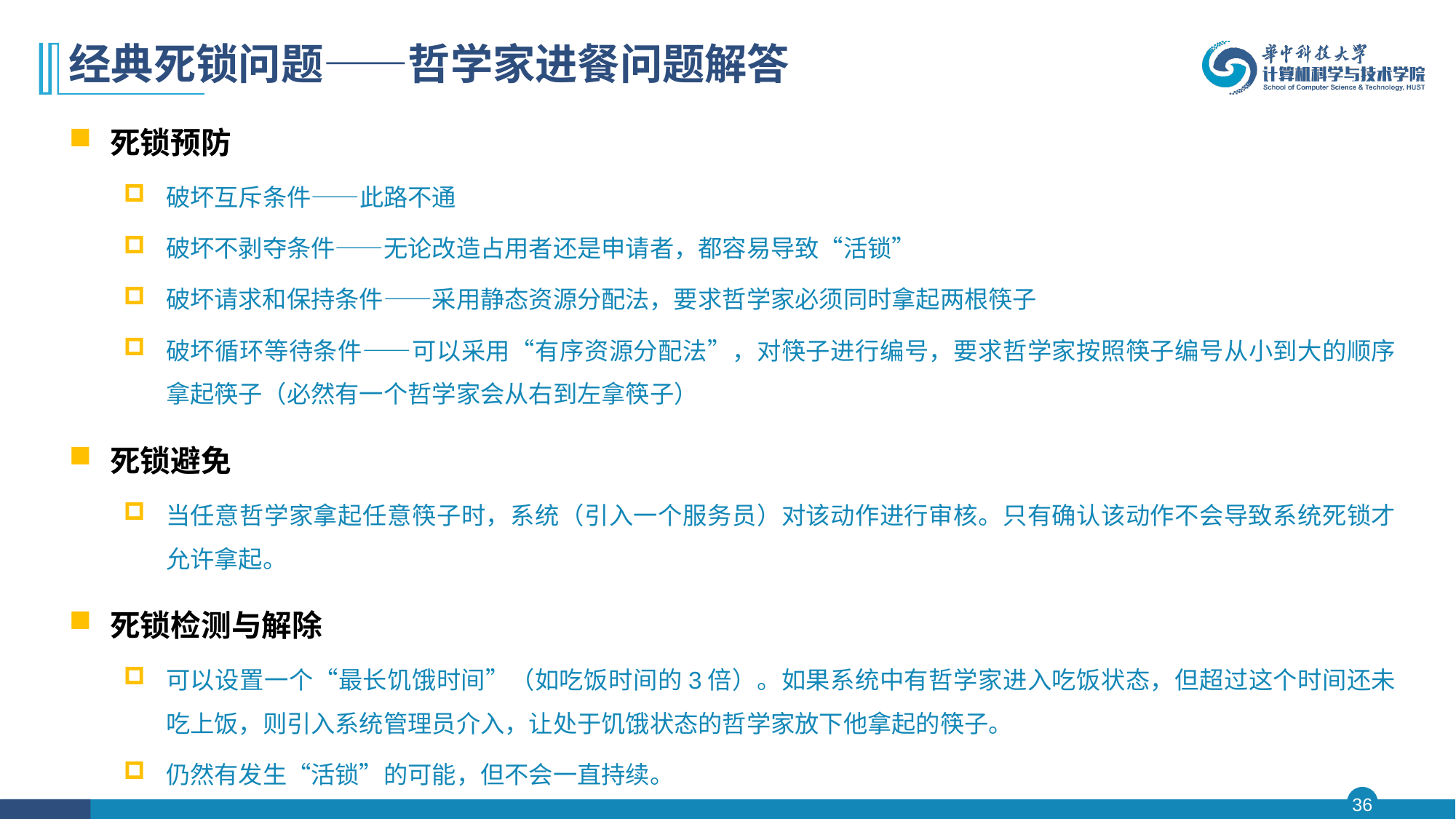

# 经典死锁问题——哲学家进餐问题解答
死锁预防
破坏互斥条件——此路不通
破坏不剥夺条件——无论改造占用者还是申请者，都容易导致“活锁”
破坏请求和保持条件——采用静态资源分配法，要求哲学家必须同时拿起两根筷子
破坏循环等待条件——可以采用“有序资源分配法”，对筷子进行编号，要求哲学家按照筷子编号从小到大的顺序拿起筷子（必然有一个哲学家会从右到左拿筷子）
死锁避免
当任意哲学家拿起任意筷子时，系统（引入一个服务员）对该动作进行审核。只有确认该动作不会导致系统死锁才允许拿起。
死锁检测与解除
可以设置一个“最长饥饿时间”（如吃饭时间的3倍）。如果系统中有哲学家进入吃饭状态，但超过这个时间还未吃上饭，则引入系统管理员介入，让处于饥饿状态的哲学家放下他拿起的筷子。
仍然有发生“活锁”的可能，但不会一直持续。